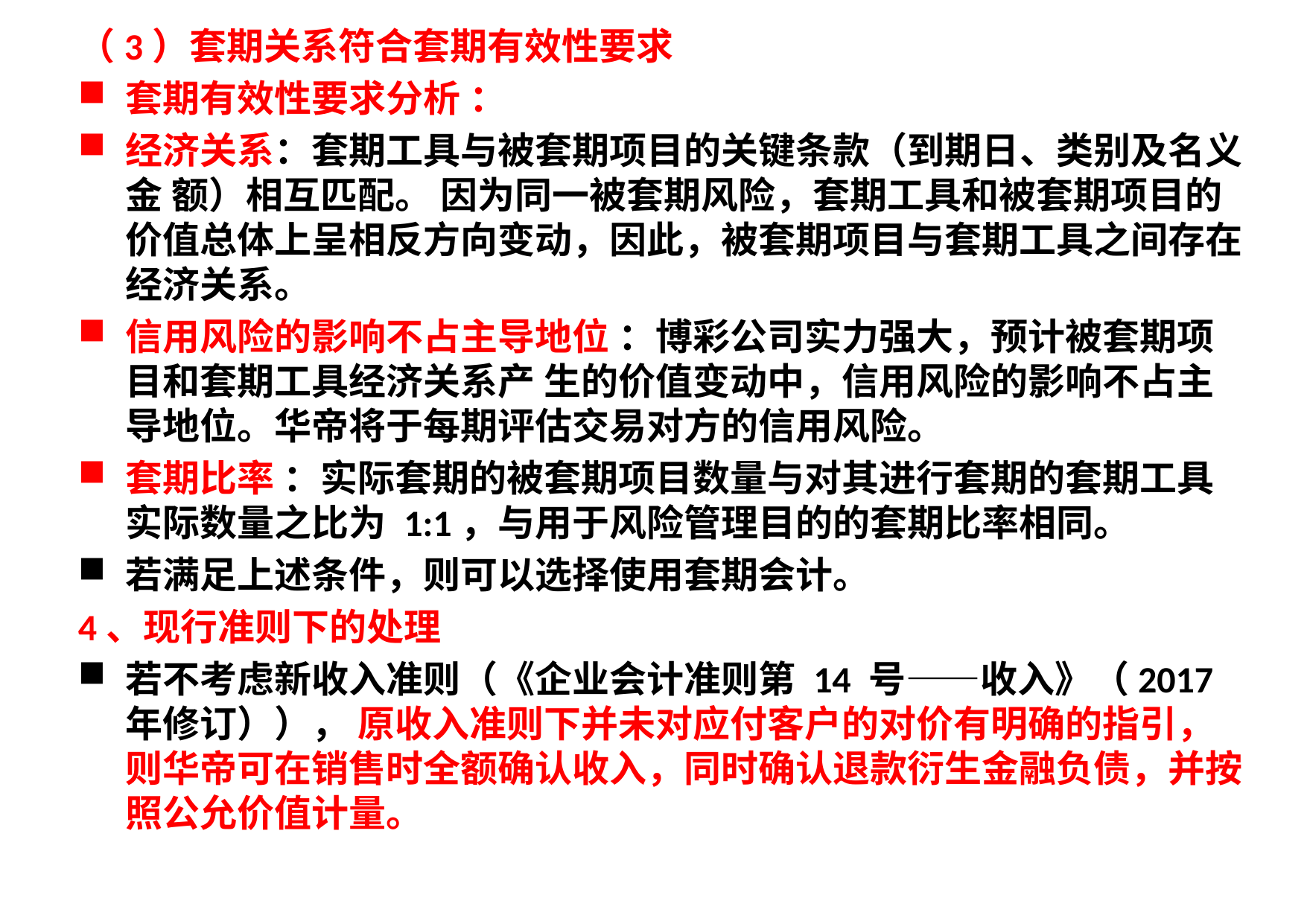

（3）套期关系符合套期有效性要求
套期有效性要求分析 ：
经济关系：套期工具与被套期项目的关键条款（到期日、类别及名义金 额）相互匹配。 因为同一被套期风险，套期工具和被套期项目的价值总体上呈相反方向变动，因此，被套期项目与套期工具之间存在经济关系。
信用风险的影响不占主导地位 ：博彩公司实力强大，预计被套期项目和套期工具经济关系产 生的价值变动中，信用风险的影响不占主导地位。华帝将于每期评估交易对方的信用风险。
套期比率 ：实际套期的被套期项目数量与对其进行套期的套期工具实际数量之比为 1:1，与用于风险管理目的的套期比率相同。
若满足上述条件，则可以选择使用套期会计。
4、现行准则下的处理
若不考虑新收入准则（《企业会计准则第 14 号——收入》（2017 年修订））， 原收入准则下并未对应付客户的对价有明确的指引，则华帝可在销售时全额确认收入，同时确认退款衍生金融负债，并按照公允价值计量。
40